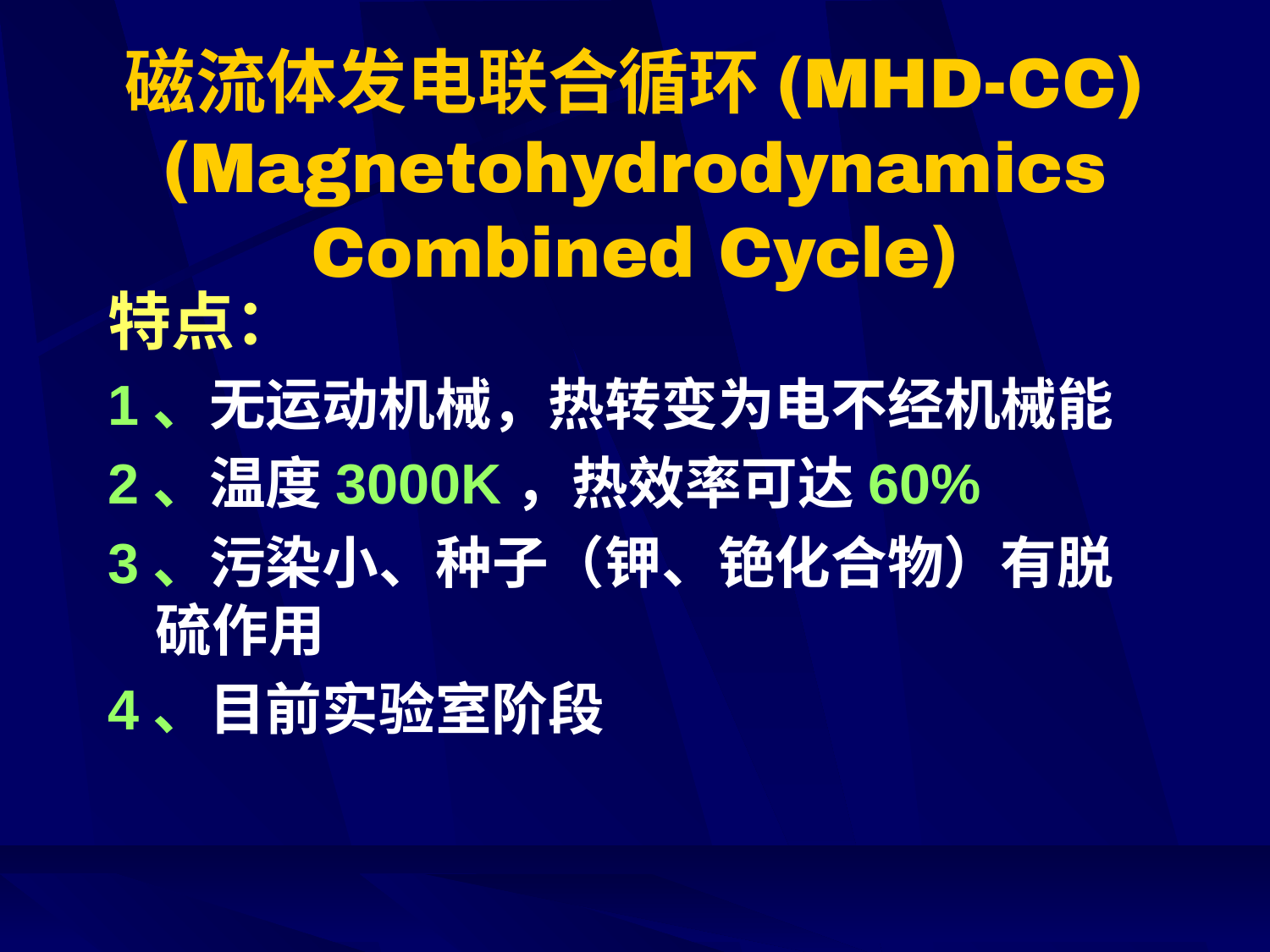

# 磁流体发电联合循环(MHD-CC) (Magnetohydrodynamics Combined Cycle)
特点：
1、无运动机械，热转变为电不经机械能
2、温度3000K，热效率可达60%
3、污染小、种子（钾、铯化合物）有脱硫作用
4、目前实验室阶段